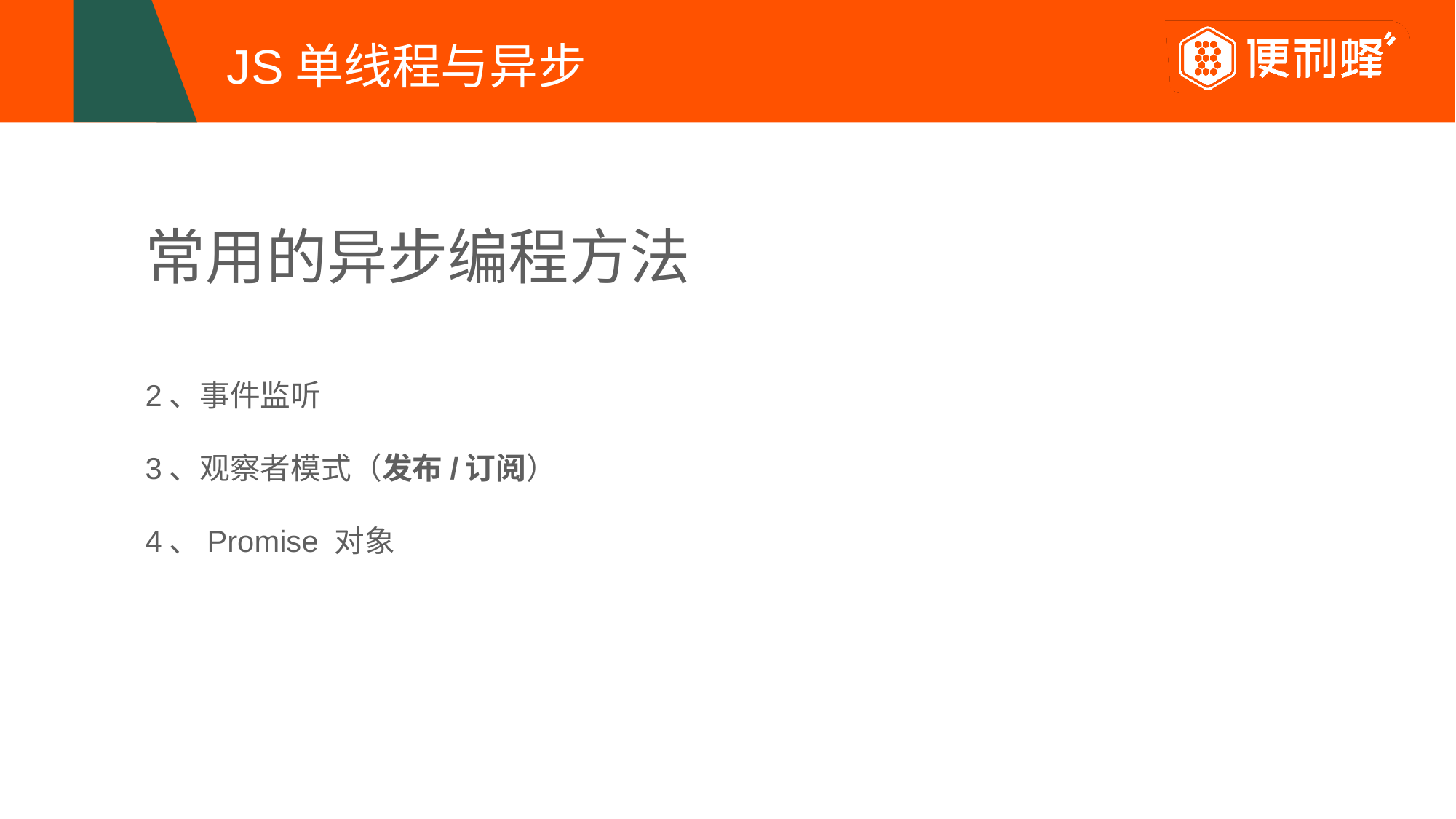

# JS单线程与异步
常用的异步编程方法
2、事件监听

3、观察者模式（发布/订阅）

4、Promise 对象